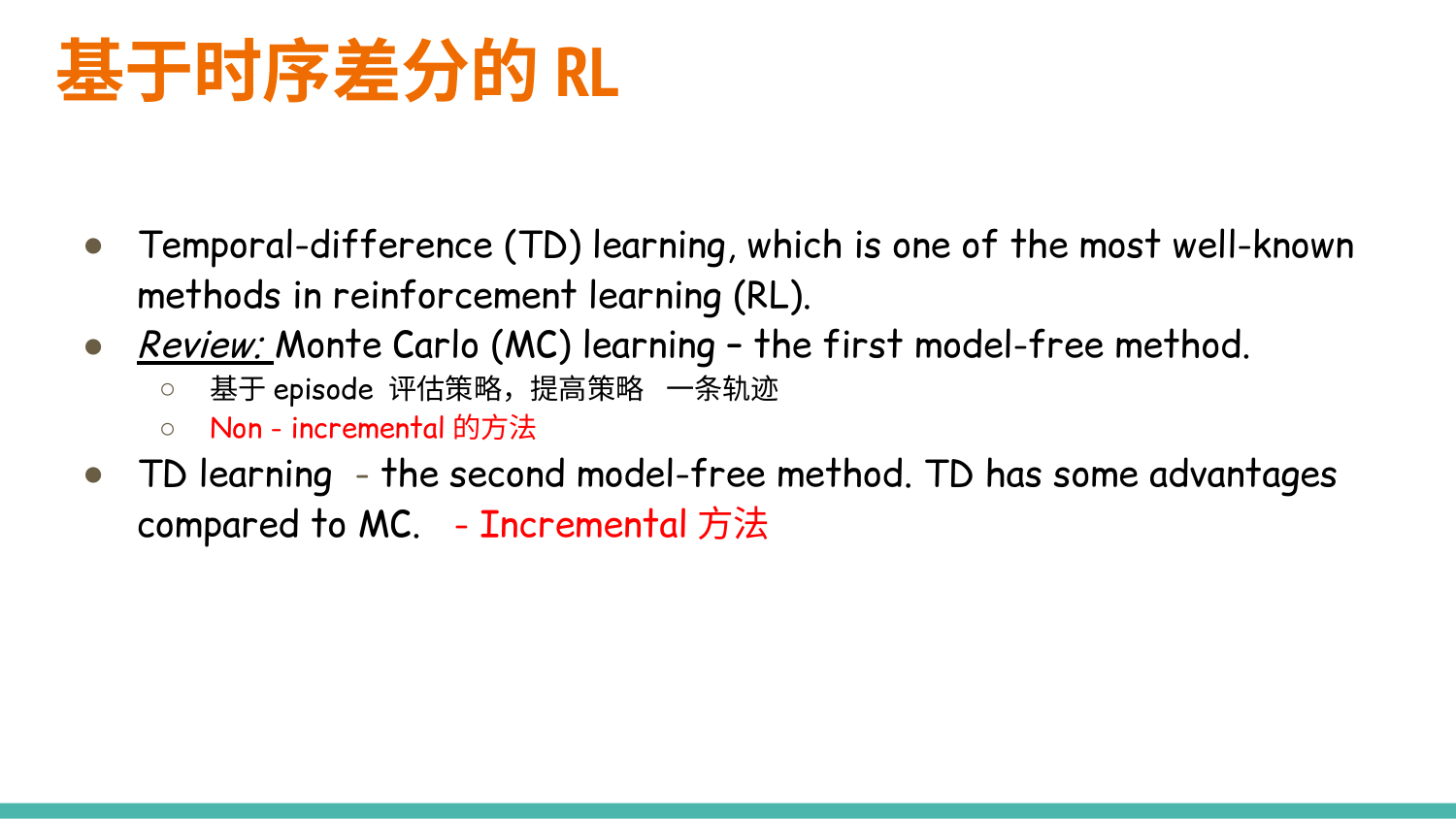

# 基于时序差分的RL
Temporal-difference (TD) learning, which is one of the most well-known methods in reinforcement learning (RL).
Review: Monte Carlo (MC) learning – the first model-free method.
基于episode 评估策略，提高策略   一条轨迹
Non - incremental的方法
TD learning  - the second model-free method. TD has some advantages compared to MC.   - Incremental方法